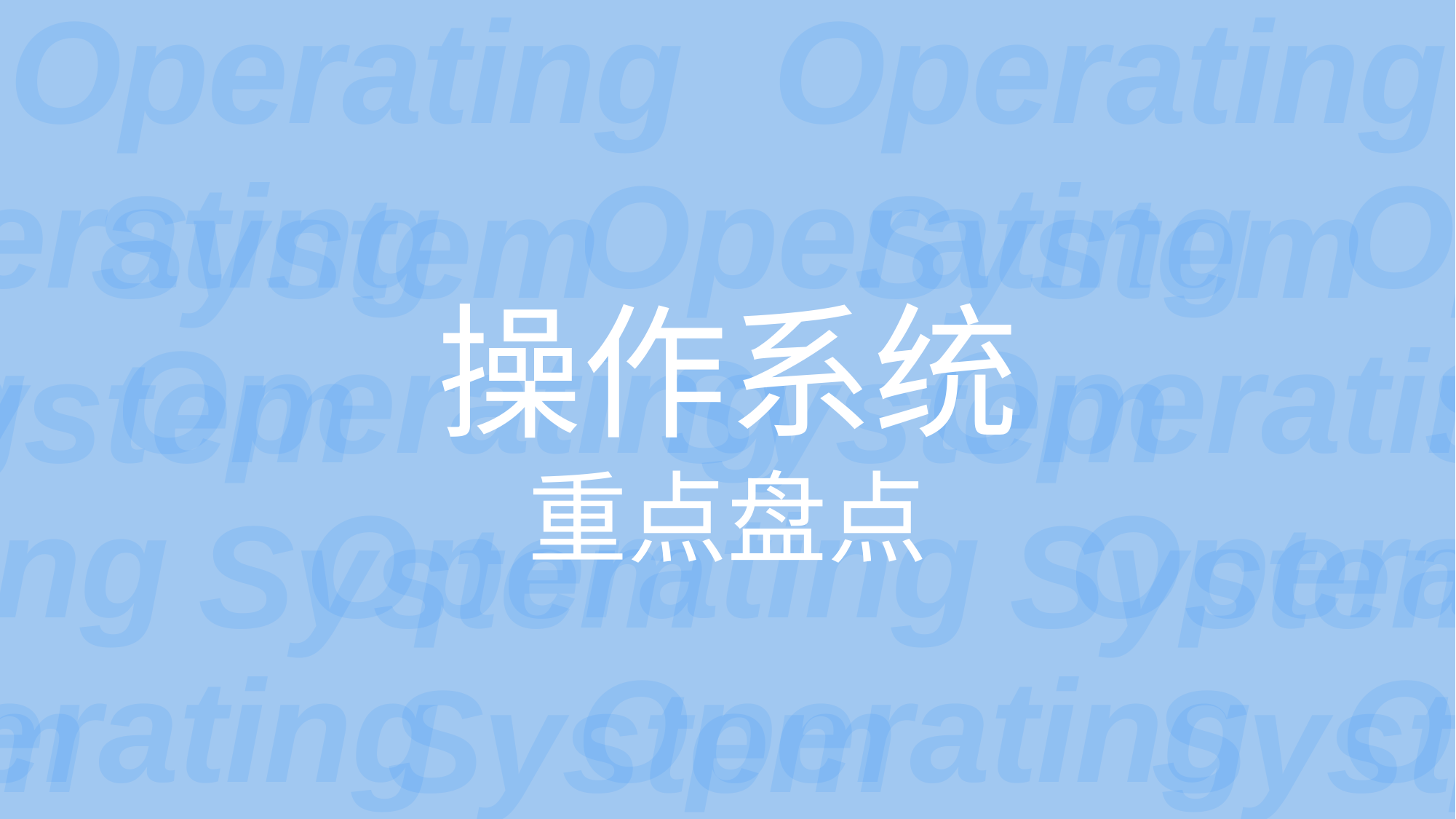

Operating System
Operating System
Operating System
Operating System
Operating System
Operating System
Operating System
Operating System
Operating System
Operating System
Operating System
Operating System
Operating System
Operating System
Operating System
Operating System
Operating System
Operating System
操作系统
重点盘点